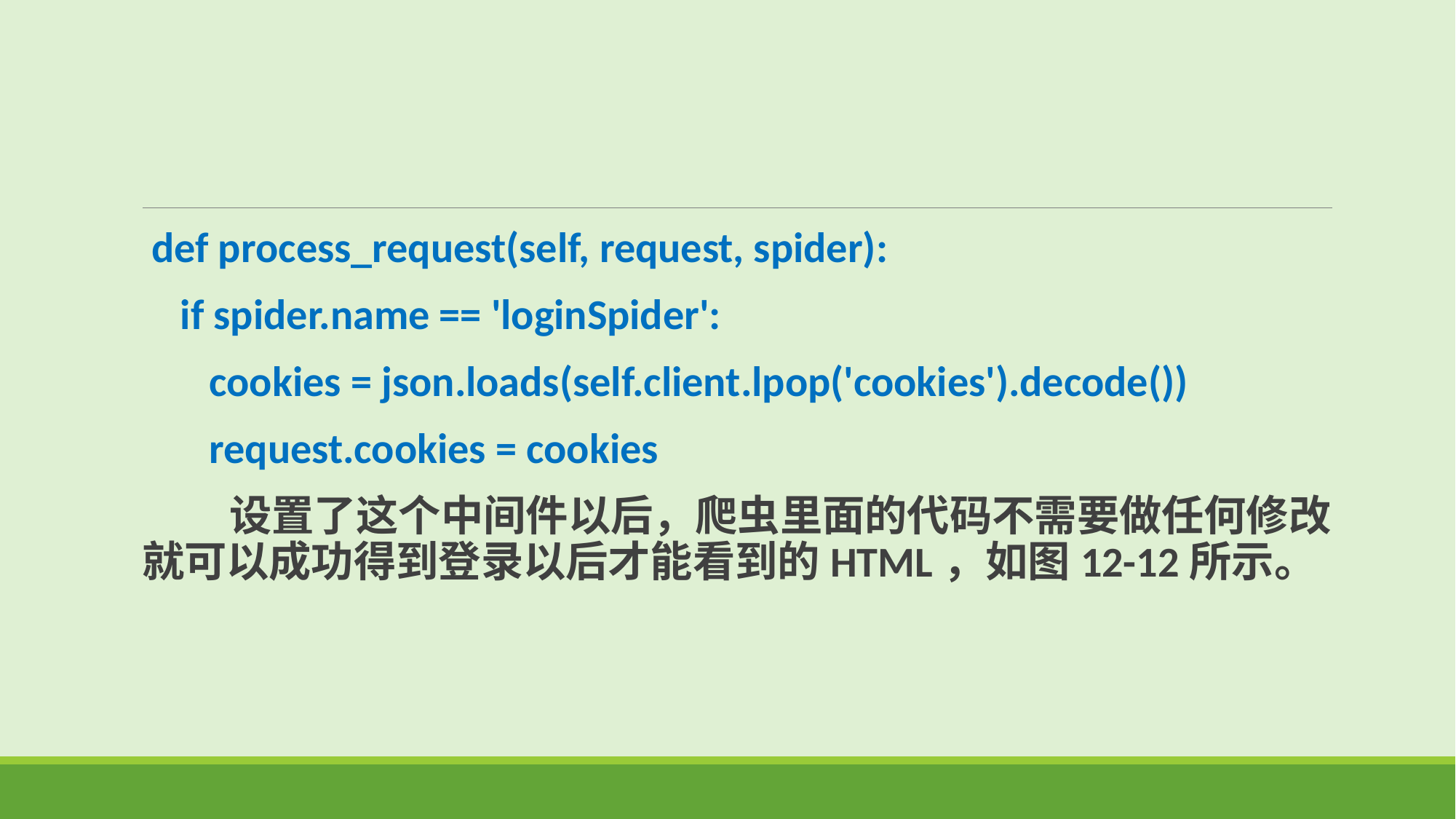

def process_request(self, request, spider):
    if spider.name == 'loginSpider':
       cookies = json.loads(self.client.lpop('cookies').decode())
       request.cookies = cookies
        设置了这个中间件以后，爬虫里面的代码不需要做任何修改就可以成功得到登录以后才能看到的HTML，如图12-12所示。